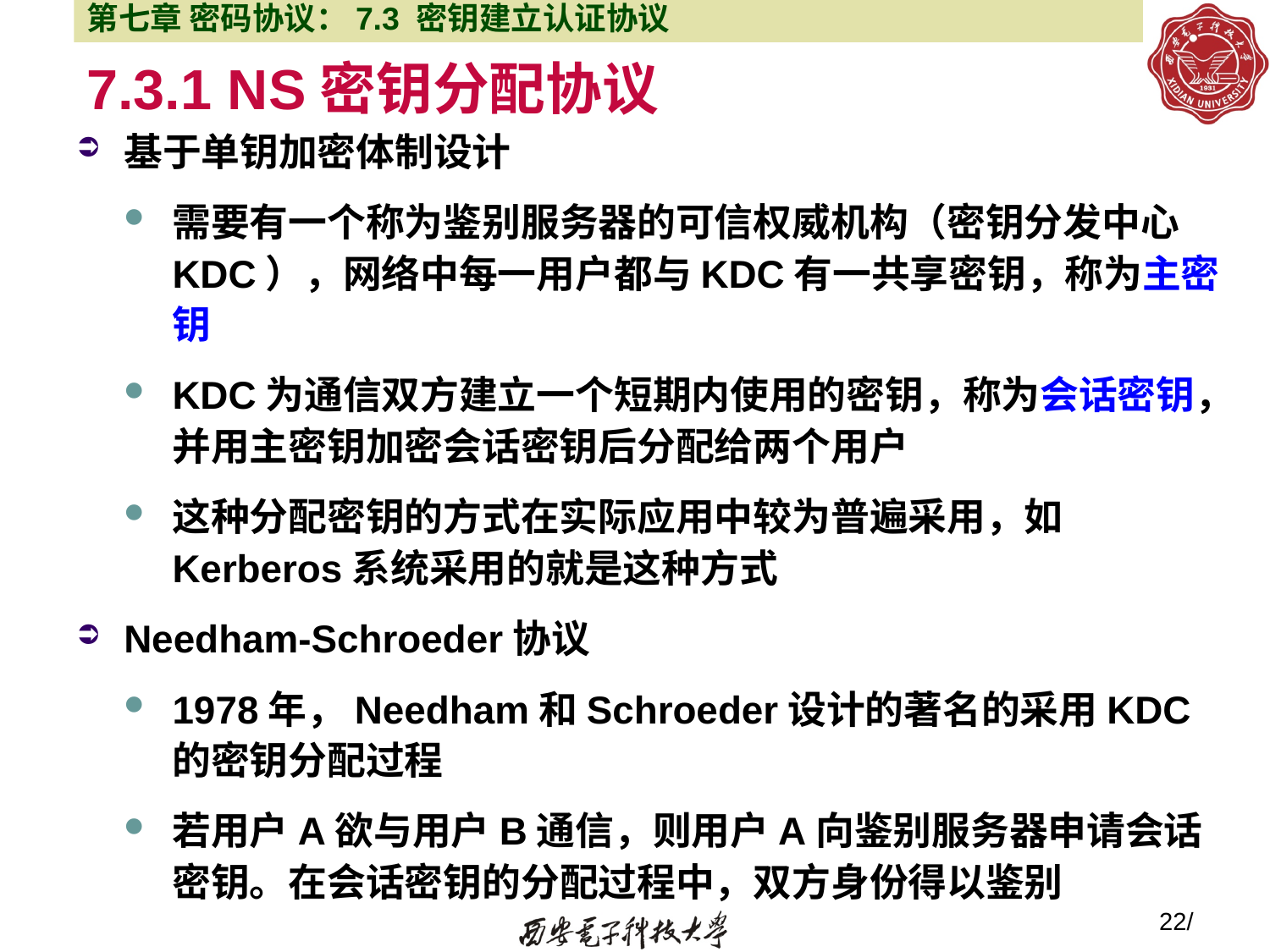

第七章 密码协议：7.3 密钥建立认证协议
# 7.3.1 NS密钥分配协议
基于单钥加密体制设计
需要有一个称为鉴别服务器的可信权威机构（密钥分发中心KDC），网络中每一用户都与KDC有一共享密钥，称为主密钥
KDC为通信双方建立一个短期内使用的密钥，称为会话密钥，并用主密钥加密会话密钥后分配给两个用户
这种分配密钥的方式在实际应用中较为普遍采用，如Kerberos系统采用的就是这种方式
Needham-Schroeder协议
1978年，Needham和Schroeder设计的著名的采用KDC的密钥分配过程
若用户A欲与用户B通信，则用户A向鉴别服务器申请会话密钥。在会话密钥的分配过程中，双方身份得以鉴别
22/